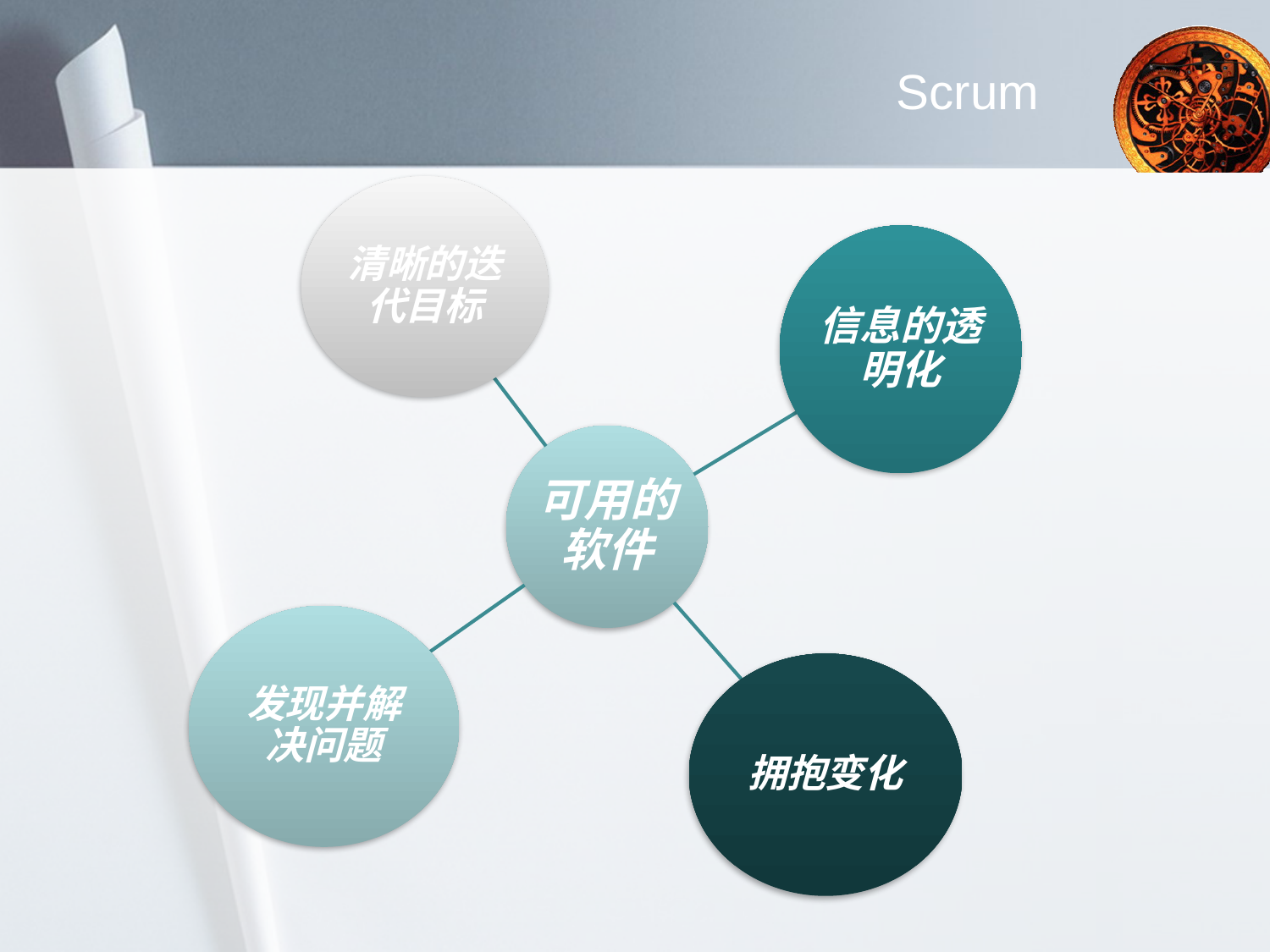

# Scrum
可用的软件

信息的透明化

清晰的迭代目标

拥抱变化

发现并解决问题